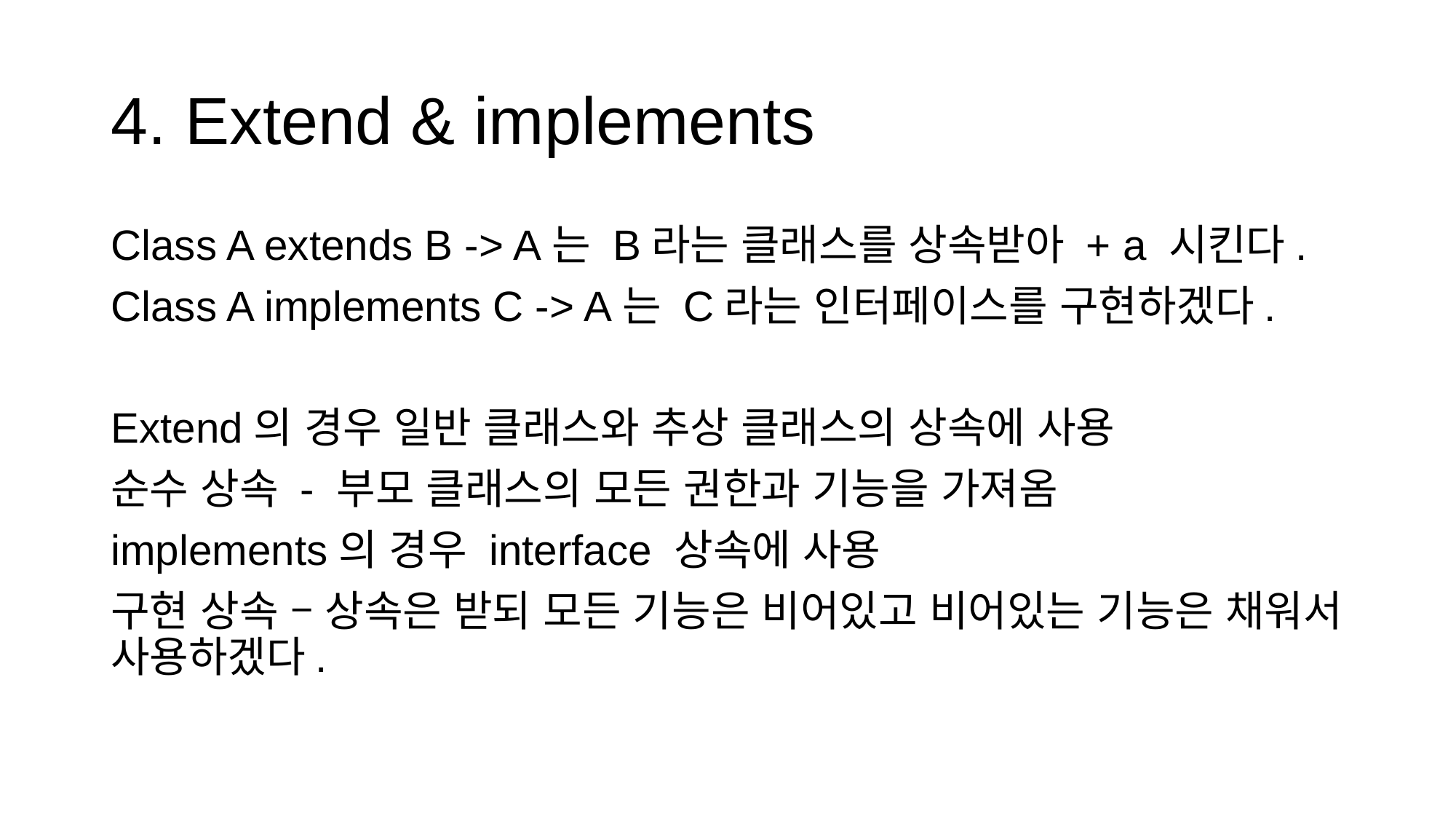

# 4. Extend & implements
Class A extends B -> A는 B라는 클래스를 상속받아 + a 시킨다.
Class A implements C -> A는 C라는 인터페이스를 구현하겠다.

Extend의 경우 일반 클래스와 추상 클래스의 상속에 사용
순수 상속 - 부모 클래스의 모든 권한과 기능을 가져옴
implements의 경우 interface 상속에 사용
구현 상속 – 상속은 받되 모든 기능은 비어있고 비어있는 기능은 채워서 사용하겠다.